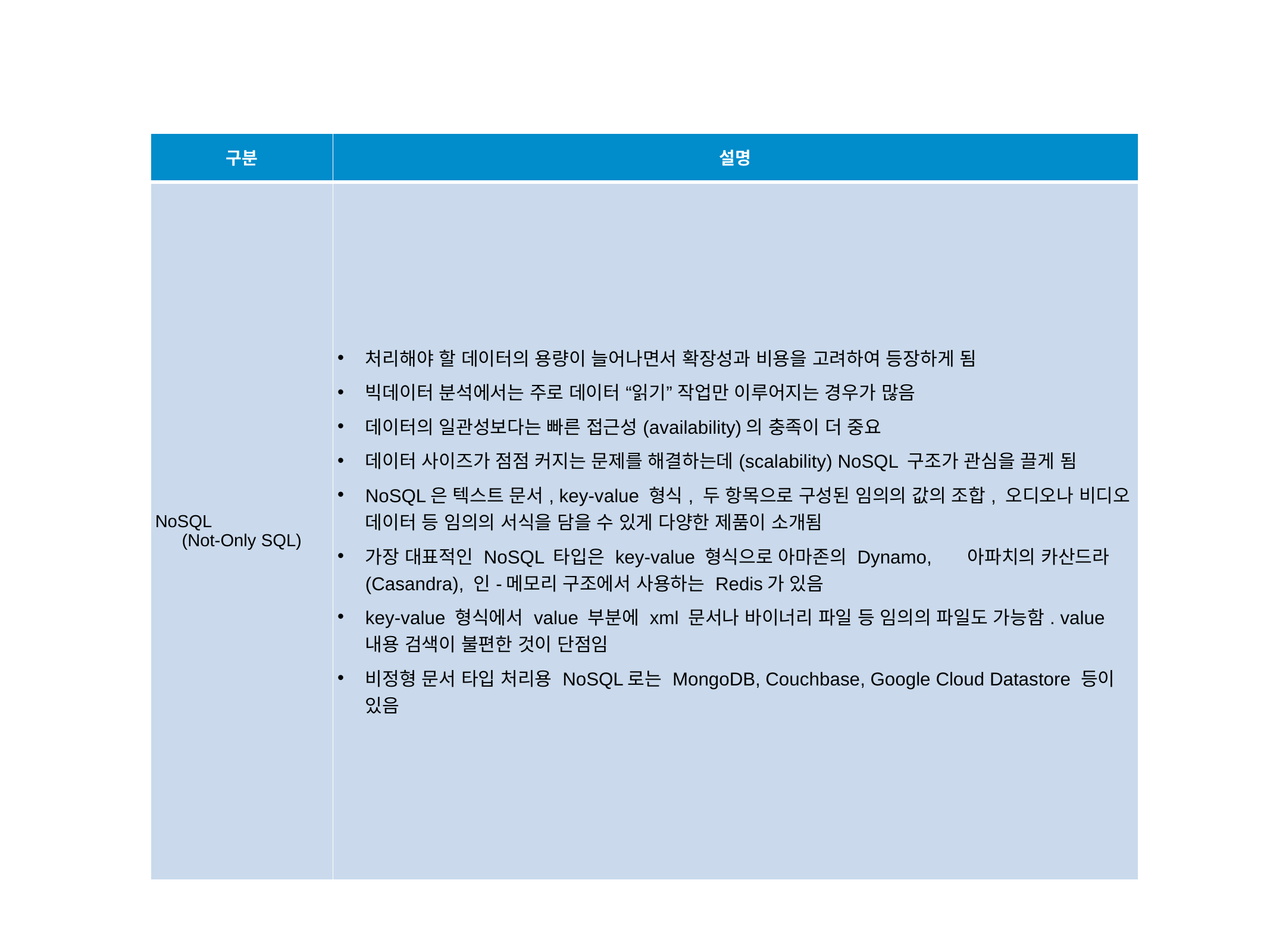

#
| 구분 | 설명 |
| --- | --- |
| NoSQL (Not-Only SQL) | 처리해야 할 데이터의 용량이 늘어나면서 확장성과 비용을 고려하여 등장하게 됨 빅데이터 분석에서는 주로 데이터 “읽기” 작업만 이루어지는 경우가 많음 데이터의 일관성보다는 빠른 접근성(availability)의 충족이 더 중요 데이터 사이즈가 점점 커지는 문제를 해결하는데(scalability) NoSQL 구조가 관심을 끌게 됨 NoSQL은 텍스트 문서, key-value 형식, 두 항목으로 구성된 임의의 값의 조합, 오디오나 비디오 데이터 등 임의의 서식을 담을 수 있게 다양한 제품이 소개됨 가장 대표적인 NoSQL 타입은 key-value 형식으로 아마존의 Dynamo, 아파치의 카산드라(Casandra), 인-메모리 구조에서 사용하는 Redis가 있음 key-value 형식에서 value 부분에 xml 문서나 바이너리 파일 등 임의의 파일도 가능함. value 내용 검색이 불편한 것이 단점임 비정형 문서 타입 처리용 NoSQL로는 MongoDB, Couchbase, Google Cloud Datastore 등이 있음 |

39